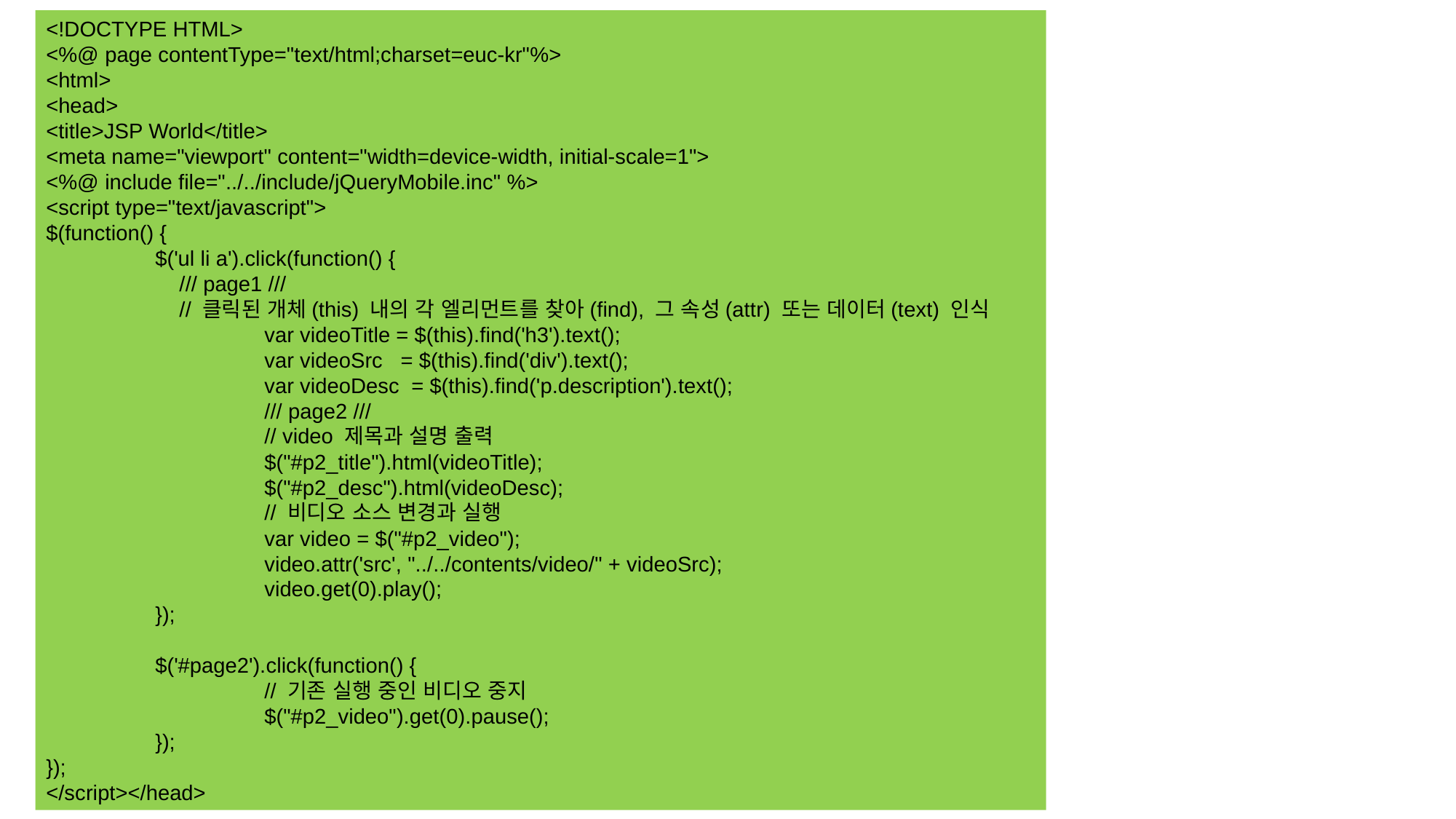

<!DOCTYPE HTML>
<%@ page contentType="text/html;charset=euc-kr"%>
<html>
<head>
<title>JSP World</title>
<meta name="viewport" content="width=device-width, initial-scale=1">
<%@ include file="../../include/jQueryMobile.inc" %>
<script type="text/javascript">
$(function() {
	$('ul li a').click(function() {
	    /// page1 ///
	    // 클릭된 개체(this) 내의 각 엘리먼트를 찾아(find), 그 속성(attr) 또는 데이터(text) 인식
		var videoTitle = $(this).find('h3').text();
		var videoSrc   = $(this).find('div').text();
		var videoDesc  = $(this).find('p.description').text();
		/// page2 ///
		// video 제목과 설명 출력
		$("#p2_title").html(videoTitle);
		$("#p2_desc").html(videoDesc);
		// 비디오 소스 변경과 실행
		var video = $("#p2_video");
		video.attr('src', "../../contents/video/" + videoSrc);
		video.get(0).play();
	});

	$('#page2').click(function() {
		// 기존 실행 중인 비디오 중지
		$("#p2_video").get(0).pause();
	});
});
</script></head>